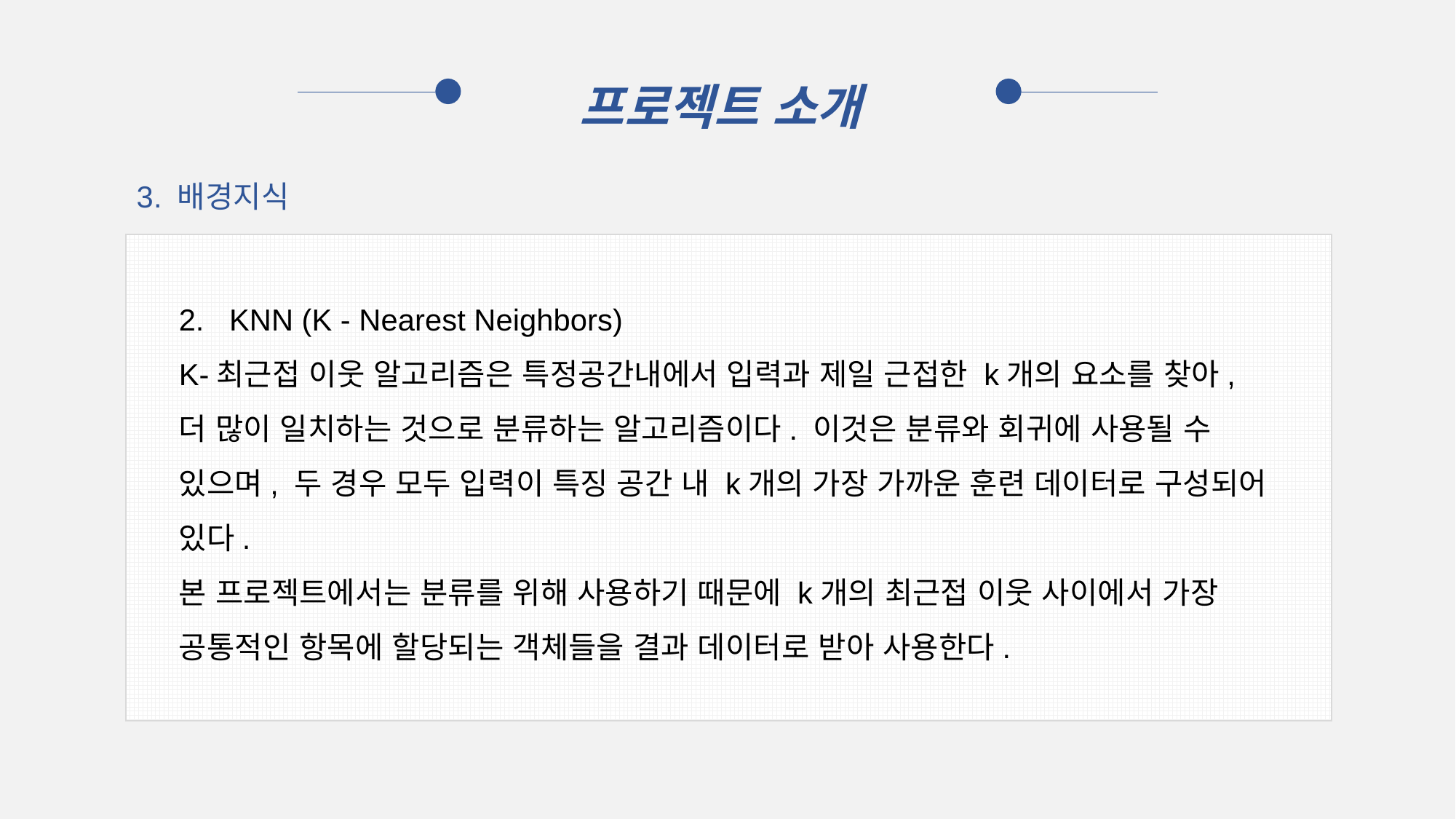

프로젝트 소개

3. 배경지식

2.   KNN (K - Nearest Neighbors)
K-최근접 이웃 알고리즘은 특정공간내에서 입력과 제일 근접한 k개의 요소를 찾아, 더 많이 일치하는 것으로 분류하는 알고리즘이다. 이것은 분류와 회귀에 사용될 수 있으며, 두 경우 모두 입력이 특징 공간 내 k개의 가장 가까운 훈련 데이터로 구성되어 있다.
본 프로젝트에서는 분류를 위해 사용하기 때문에 k개의 최근접 이웃 사이에서 가장 공통적인 항목에 할당되는 객체들을 결과 데이터로 받아 사용한다.